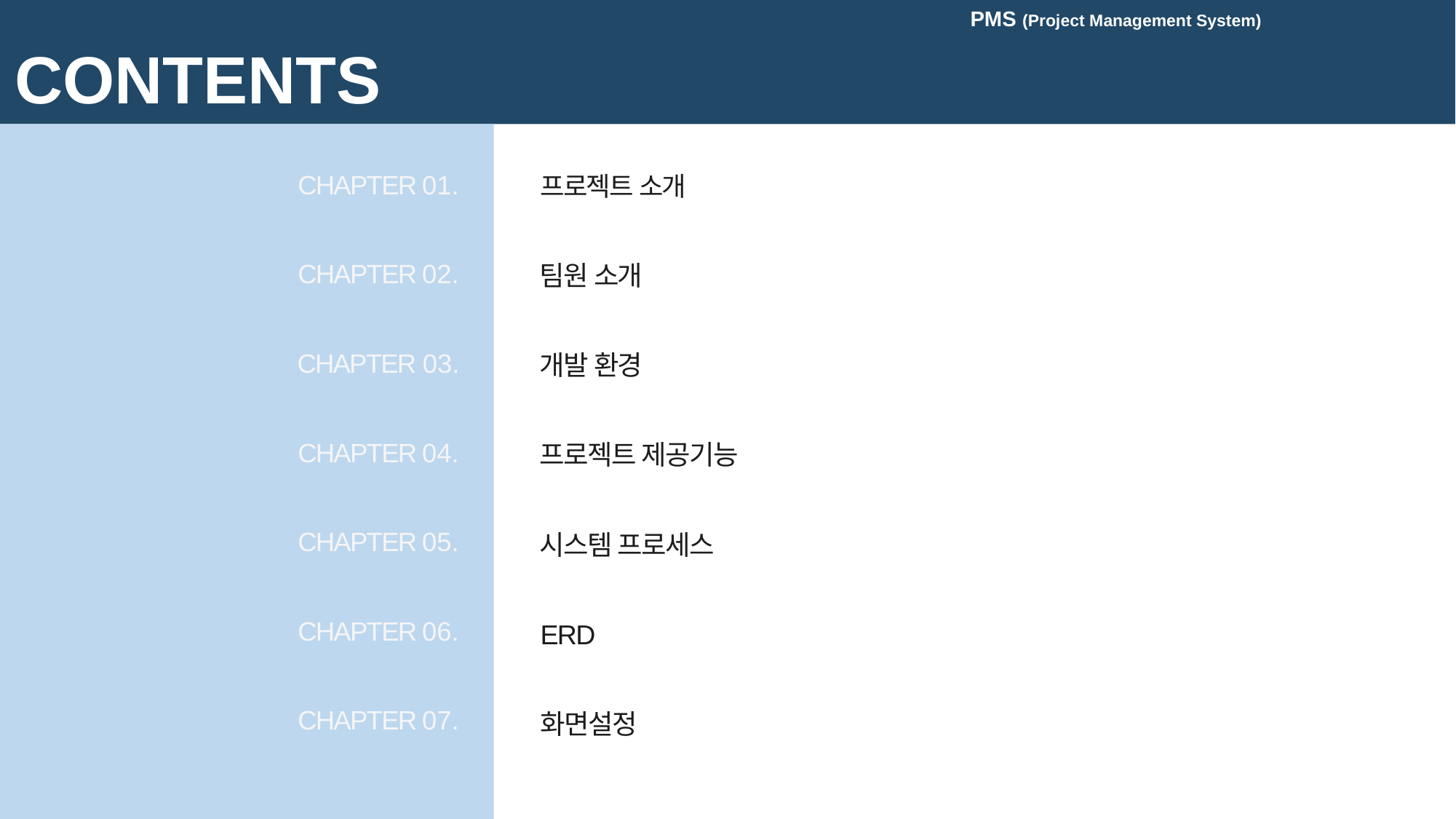

PMS (Project Management System)
CONTENTS

CHAPTER 01.
프로젝트 소개
CHAPTER 02.
팀원 소개
CHAPTER 03.
개발 환경
CHAPTER 04.
프로젝트 제공기능
CHAPTER 05.
시스템 프로세스
CHAPTER 06.
ERD
CHAPTER 07.
화면설정